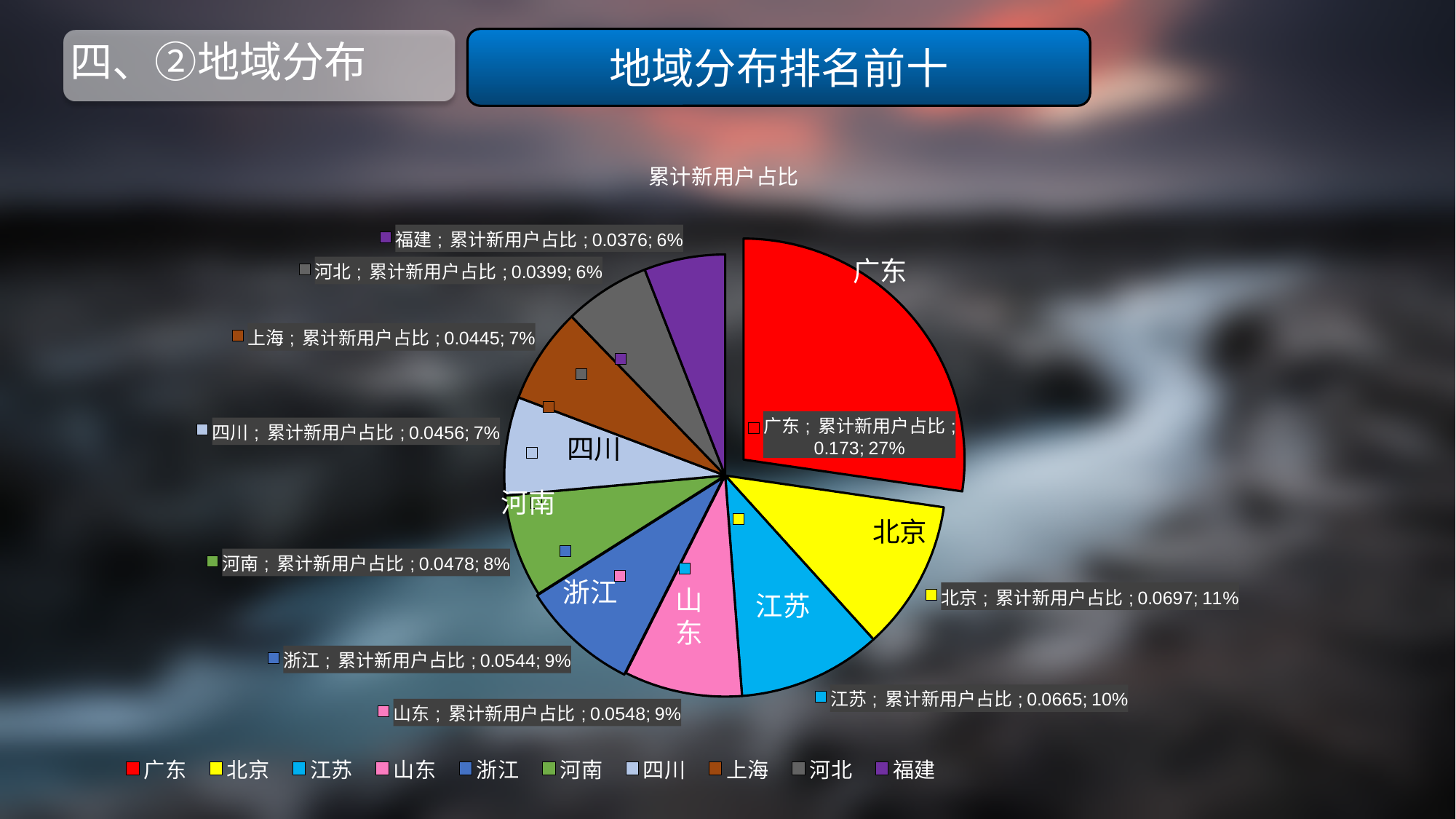

# 四、②地域分布
地域分布排名前十

### Chart:

| Category | 累计新用户占比 |
|---|---|
| 广东 | 0.17300000000000001 |
| 北京 | 0.06970000000000001 |
| 江苏 | 0.0665 |
| 山东 | 0.05480000000000001 |
| 浙江 | 0.054400000000000004 |
| 河南 | 0.04780000000000001 |
| 四川 | 0.04560000000000001 |
| 上海 | 0.04450000000000001 |
| 河北 | 0.039900000000000005 |
| 福建 | 0.03760000000000001 |
广东
四川
河南
北京
浙江
山东
江苏